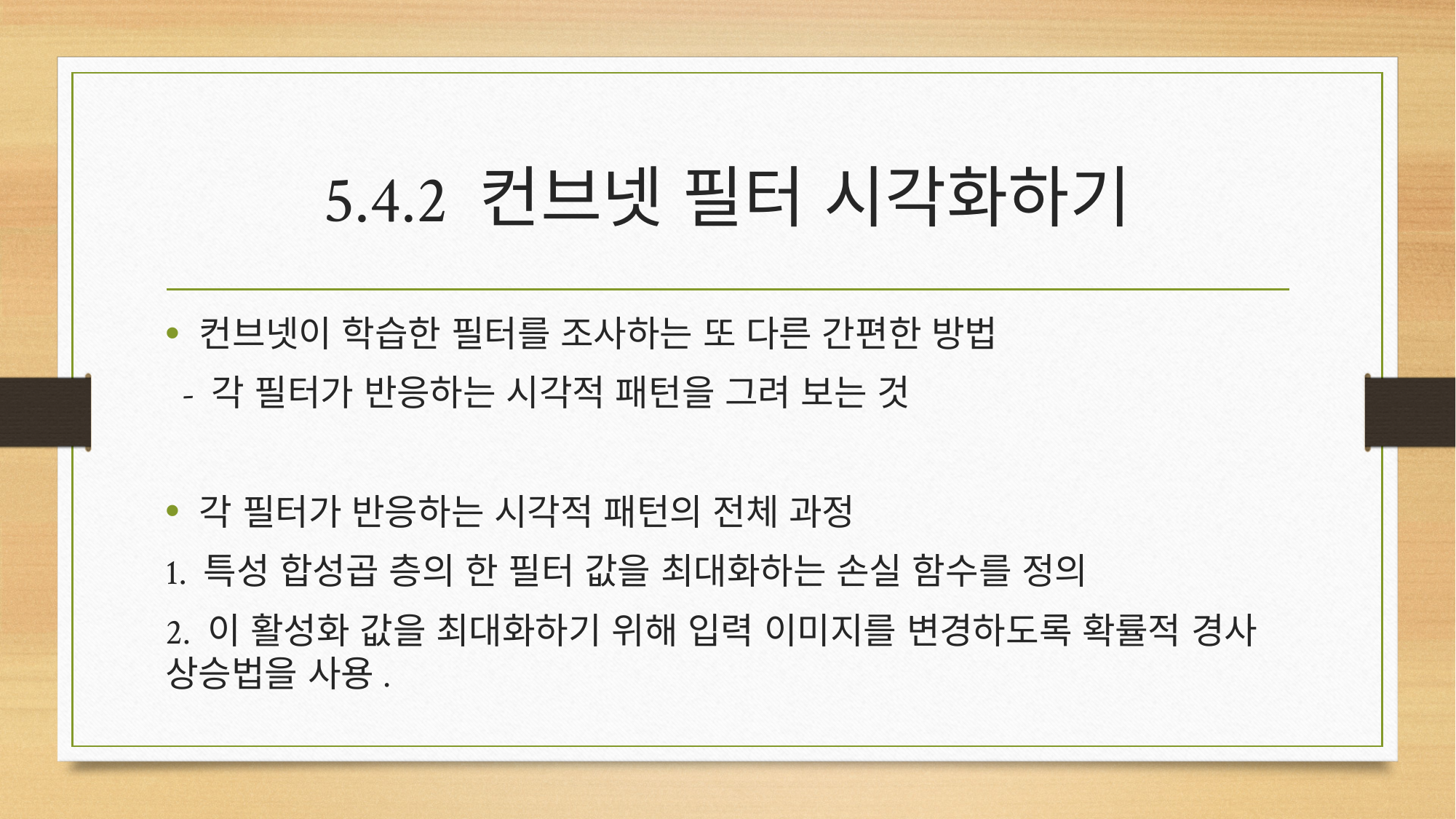

# 5.4.2 컨브넷 필터 시각화하기
컨브넷이 학습한 필터를 조사하는 또 다른 간편한 방법
  - 각 필터가 반응하는 시각적 패턴을 그려 보는 것

각 필터가 반응하는 시각적 패턴의 전체 과정
1. 특성 합성곱 층의 한 필터 값을 최대화하는 손실 함수를 정의
2. 이 활성화 값을 최대화하기 위해 입력 이미지를 변경하도록 확률적 경사 상승법을 사용.